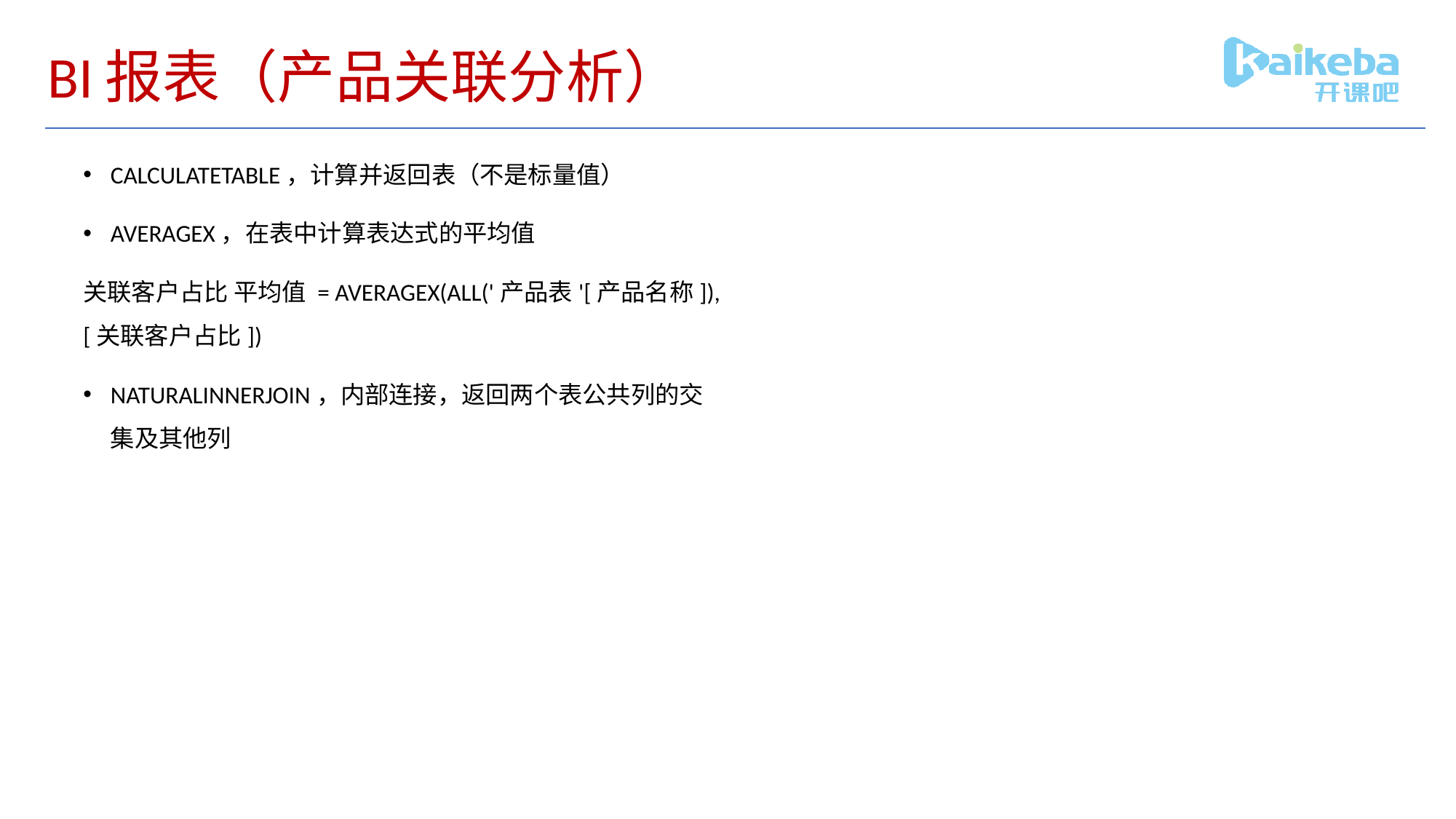

# BI报表（产品关联分析）
CALCULATETABLE，计算并返回表（不是标量值）
AVERAGEX，在表中计算表达式的平均值
关联客户占比 平均值 = AVERAGEX(ALL('产品表'[产品名称]),[关联客户占比])
NATURALINNERJOIN，内部连接，返回两个表公共列的交集及其他列